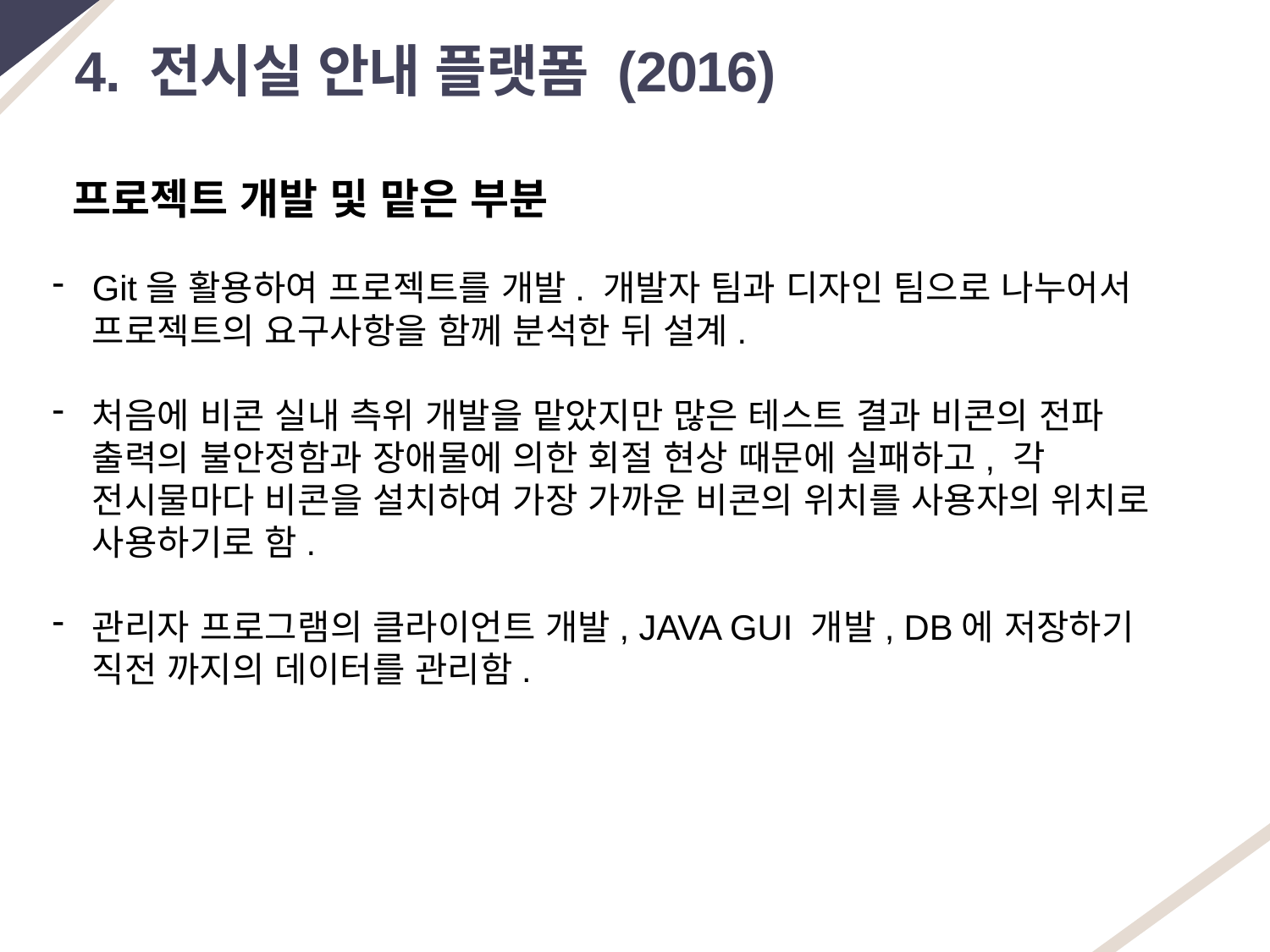

4. 전시실 안내 플랫폼 (2016)
프로젝트 개발 및 맡은 부분

Git을 활용하여 프로젝트를 개발. 개발자 팀과 디자인 팀으로 나누어서 프로젝트의 요구사항을 함께 분석한 뒤 설계.

처음에 비콘 실내 측위 개발을 맡았지만 많은 테스트 결과 비콘의 전파 출력의 불안정함과 장애물에 의한 회절 현상 때문에 실패하고, 각 전시물마다 비콘을 설치하여 가장 가까운 비콘의 위치를 사용자의 위치로 사용하기로 함.

관리자 프로그램의 클라이언트 개발, JAVA GUI 개발, DB에 저장하기 직전 까지의 데이터를 관리함.